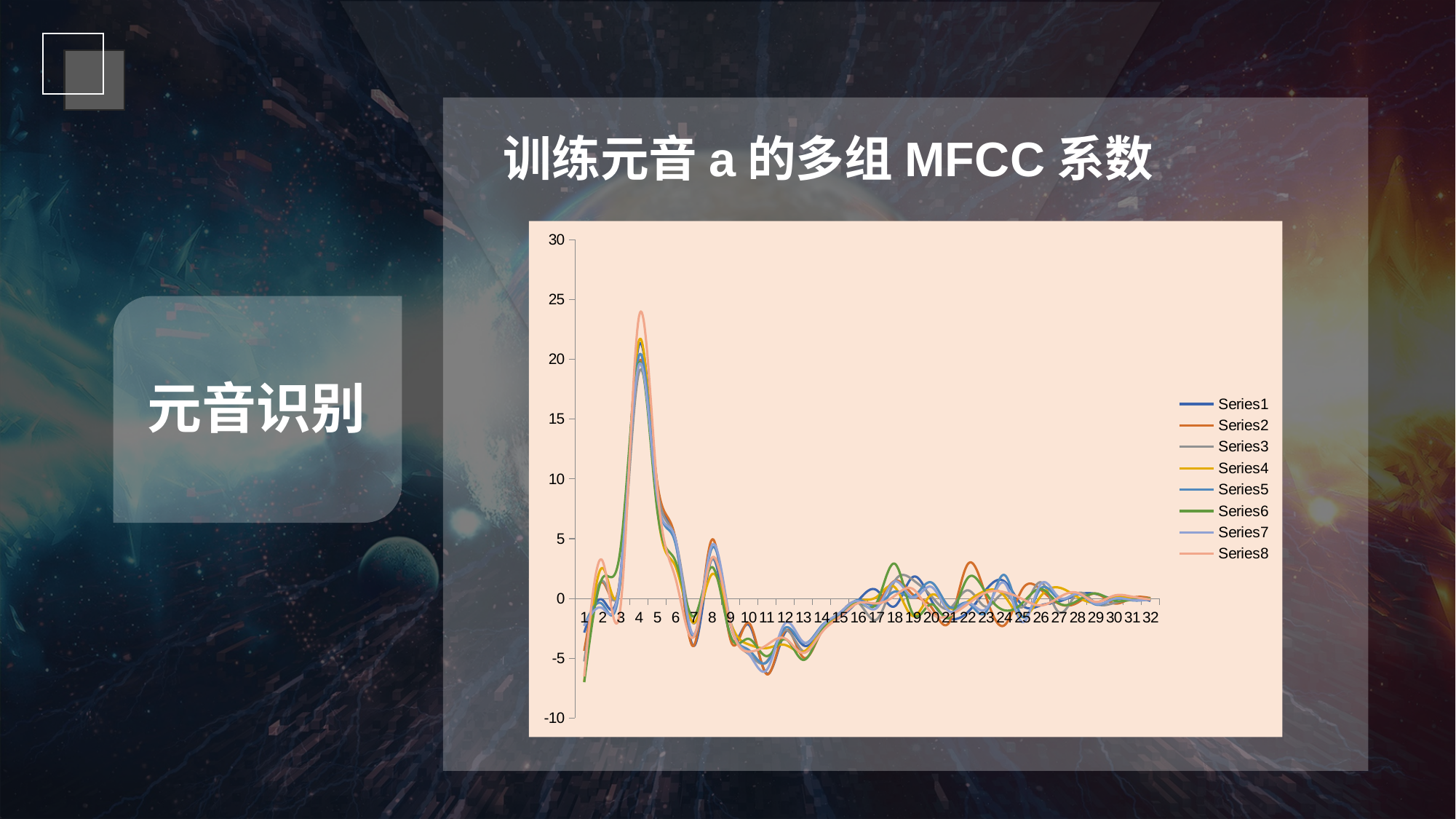

训练元音a的多组MFCC系数

### Chart

| Category |  |  |  |  |  |  |  |  |
|---|---|---|---|---|---|---|---|---|
元音识别